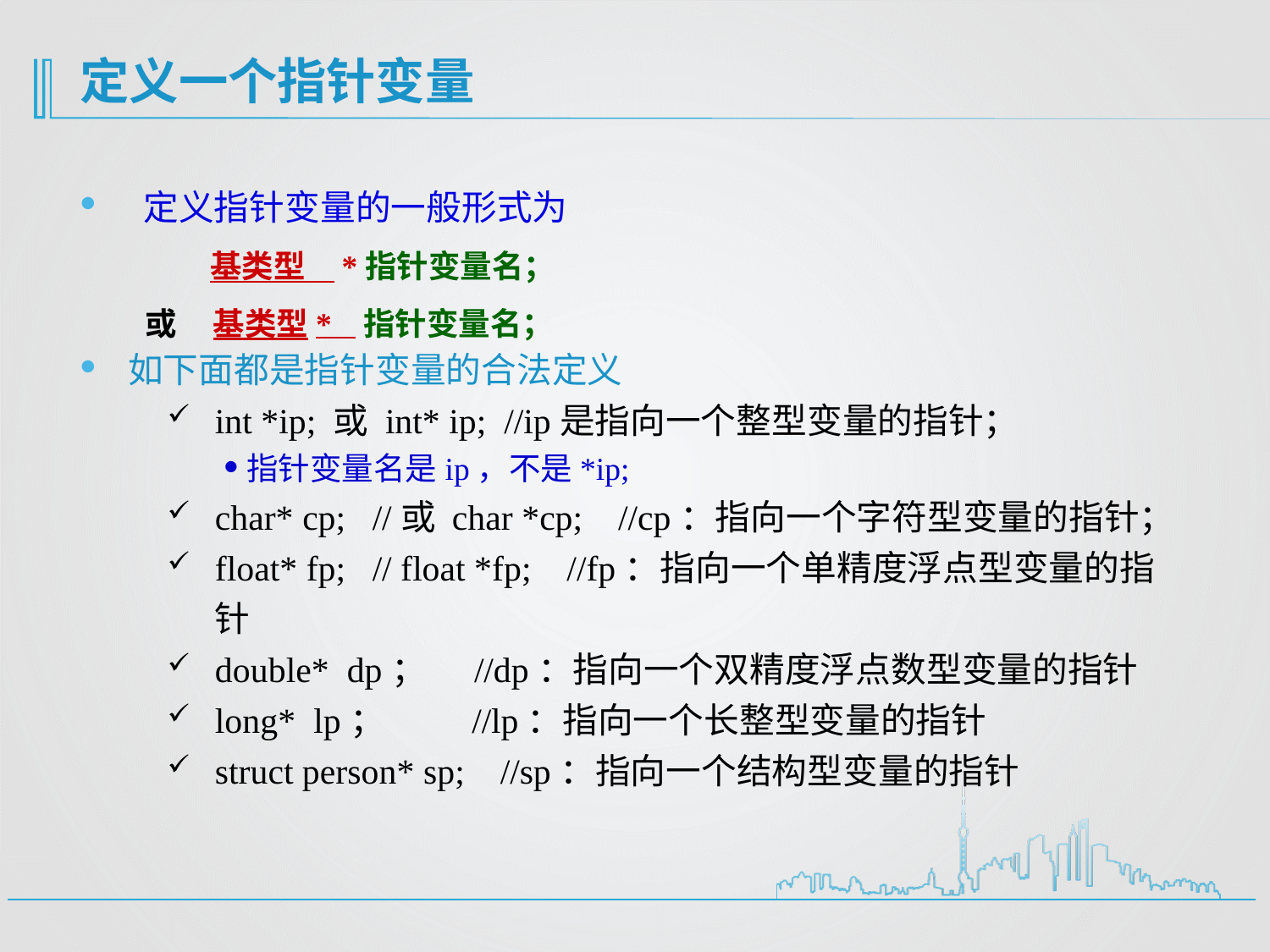

# 定义一个指针变量
定义指针变量的一般形式为
                 基类型    *指针变量名；
        或     基类型*   指针变量名；
如下面都是指针变量的合法定义
int *ip; 或 int* ip;  //ip是指向一个整型变量的指针；
指针变量名是ip，不是*ip;
char* cp;   //或 char *cp;    //cp：指向一个字符型变量的指针；
float* fp;   // float *fp;    //fp：指向一个单精度浮点型变量的指针
double*  dp；     //dp：指向一个双精度浮点数型变量的指针
long*  lp；          //lp：指向一个长整型变量的指针
struct person* sp;    //sp：指向一个结构型变量的指针